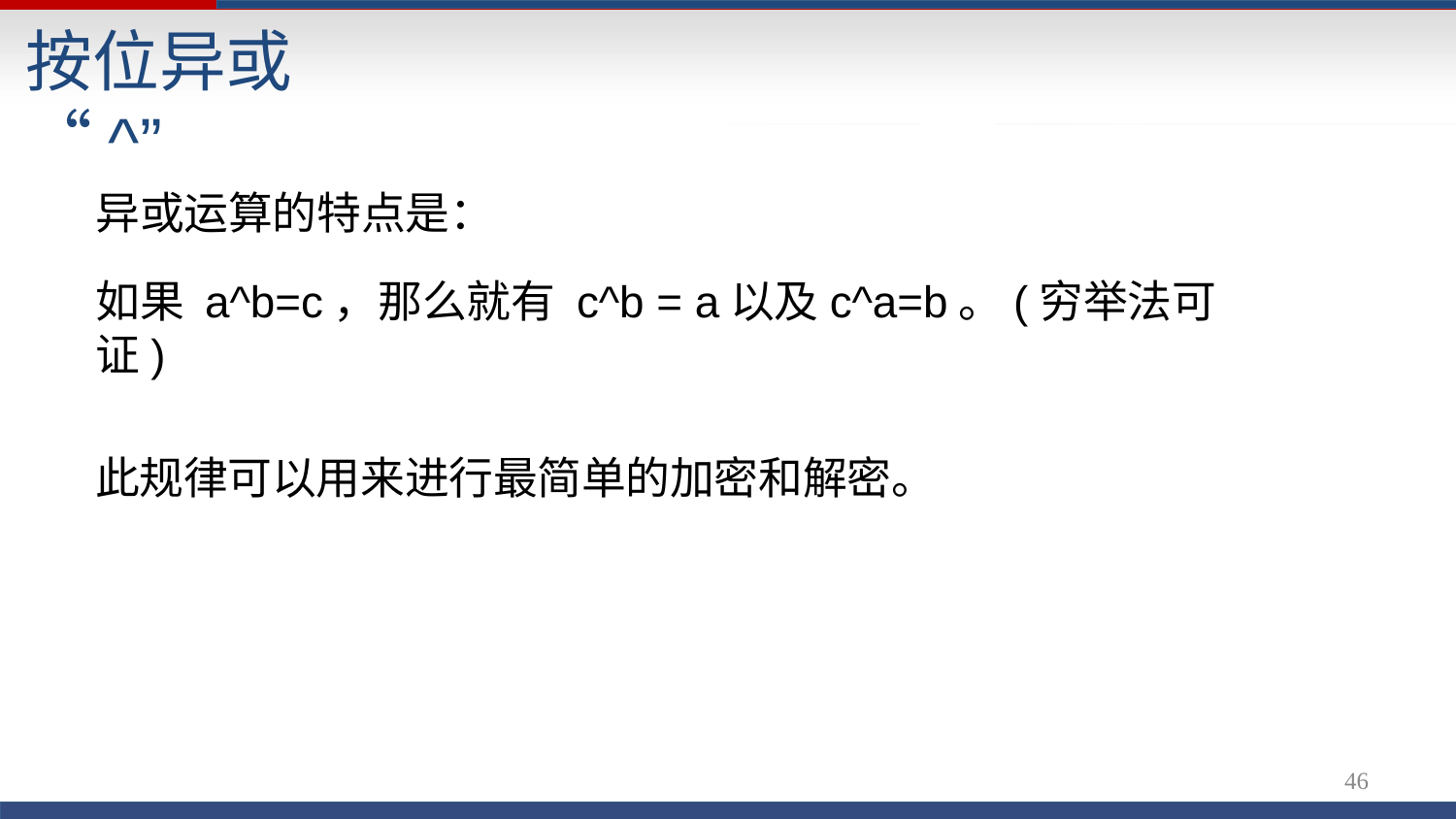

# 按位异或 “^”
异或运算的特点是：

如果 a^b=c，那么就有 c^b = a以及c^a=b。(穷举法可证)

此规律可以用来进行最简单的加密和解密。
46